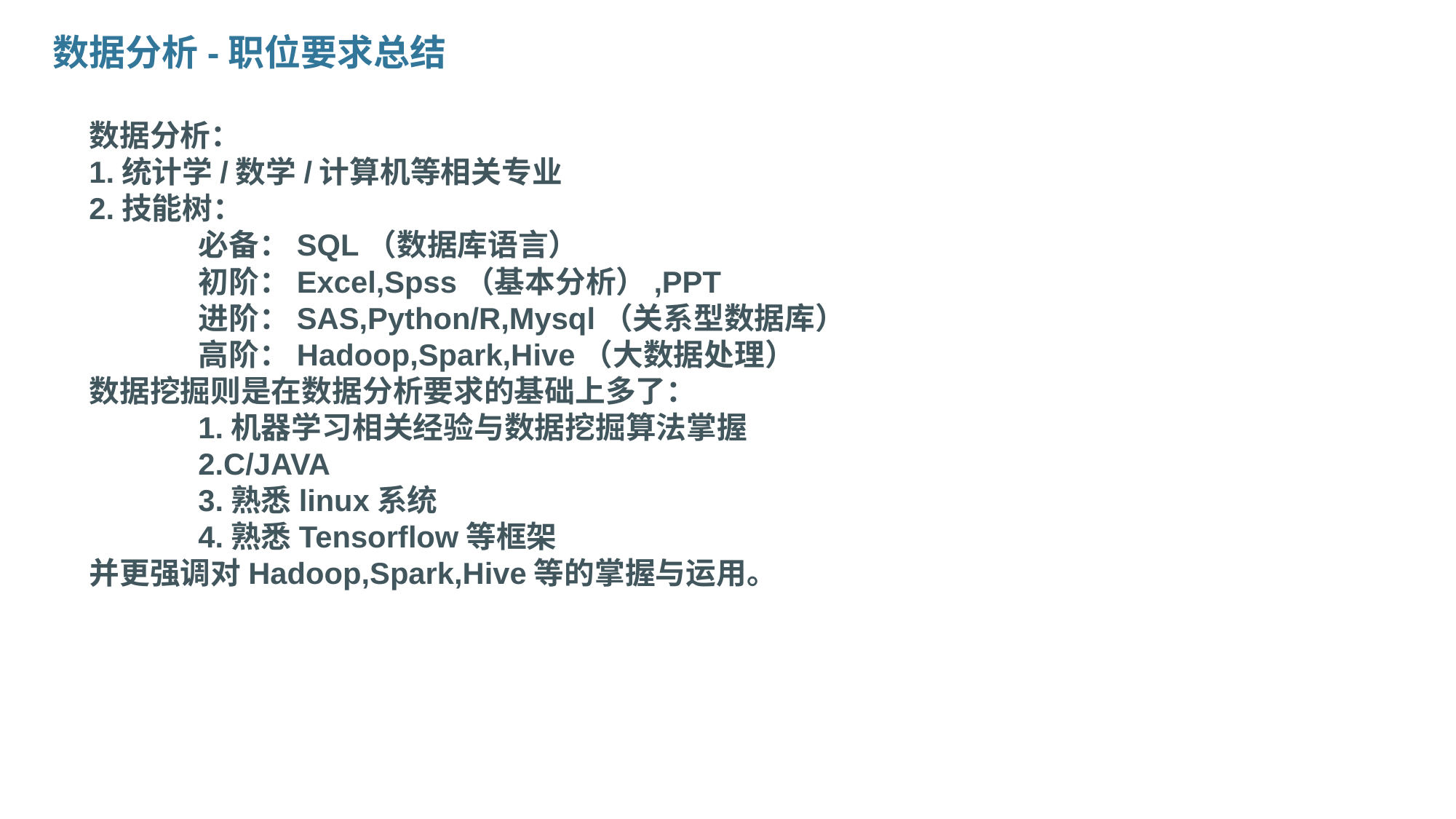

数据分析-职位要求总结
数据分析：
1.统计学/数学/计算机等相关专业
2.技能树：
	必备：SQL（数据库语言）
	初阶：Excel,Spss（基本分析）,PPT
	进阶：SAS,Python/R,Mysql（关系型数据库）
	高阶：Hadoop,Spark,Hive（大数据处理）
数据挖掘则是在数据分析要求的基础上多了：
	1.机器学习相关经验与数据挖掘算法掌握
	2.C/JAVA
	3.熟悉linux系统
	4.熟悉Tensorflow等框架
并更强调对Hadoop,Spark,Hive等的掌握与运用。